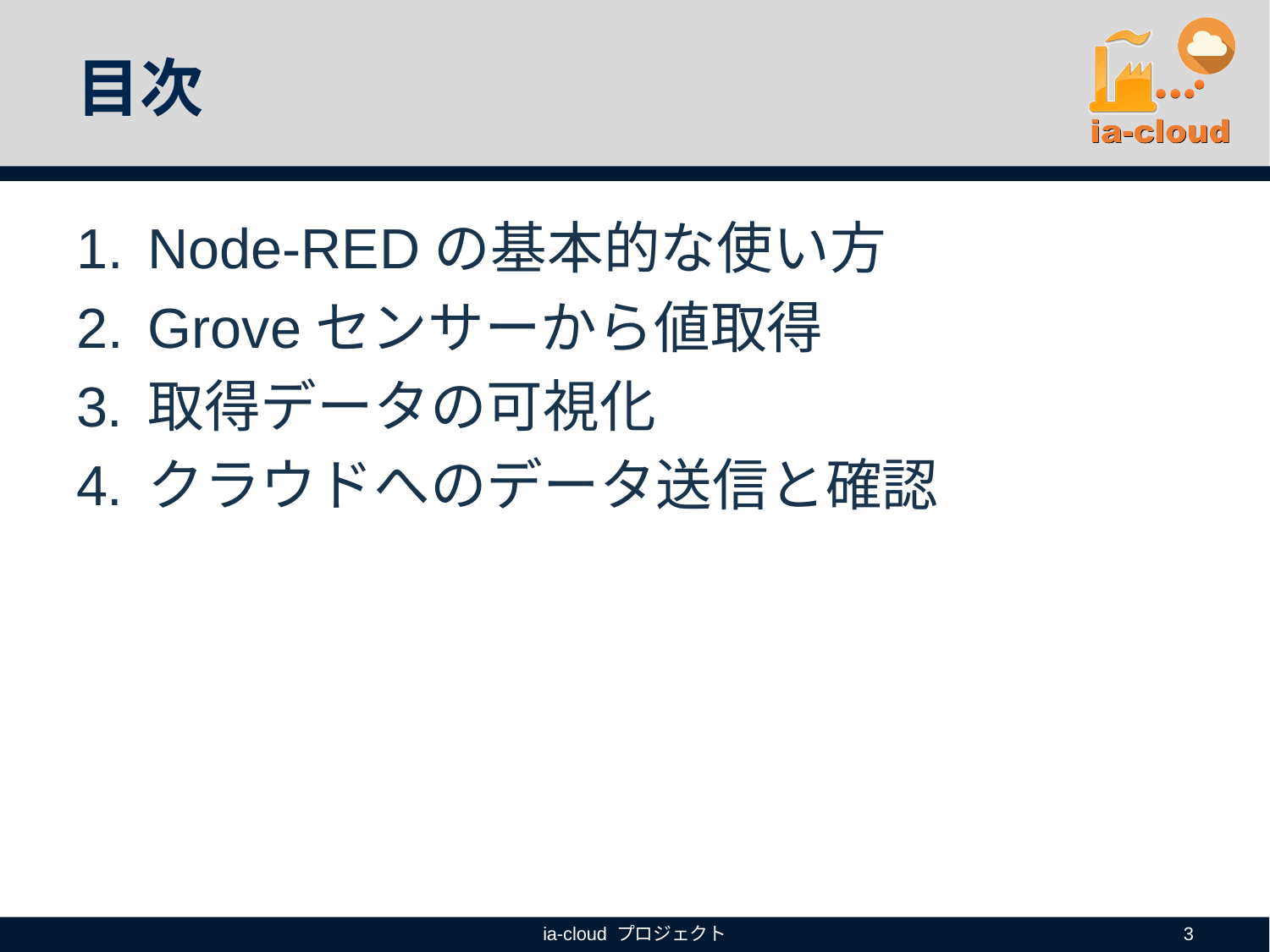

# 目次
Node-REDの基本的な使い方
Groveセンサーから値取得
取得データの可視化
クラウドへのデータ送信と確認
ia-cloud プロジェクト
3